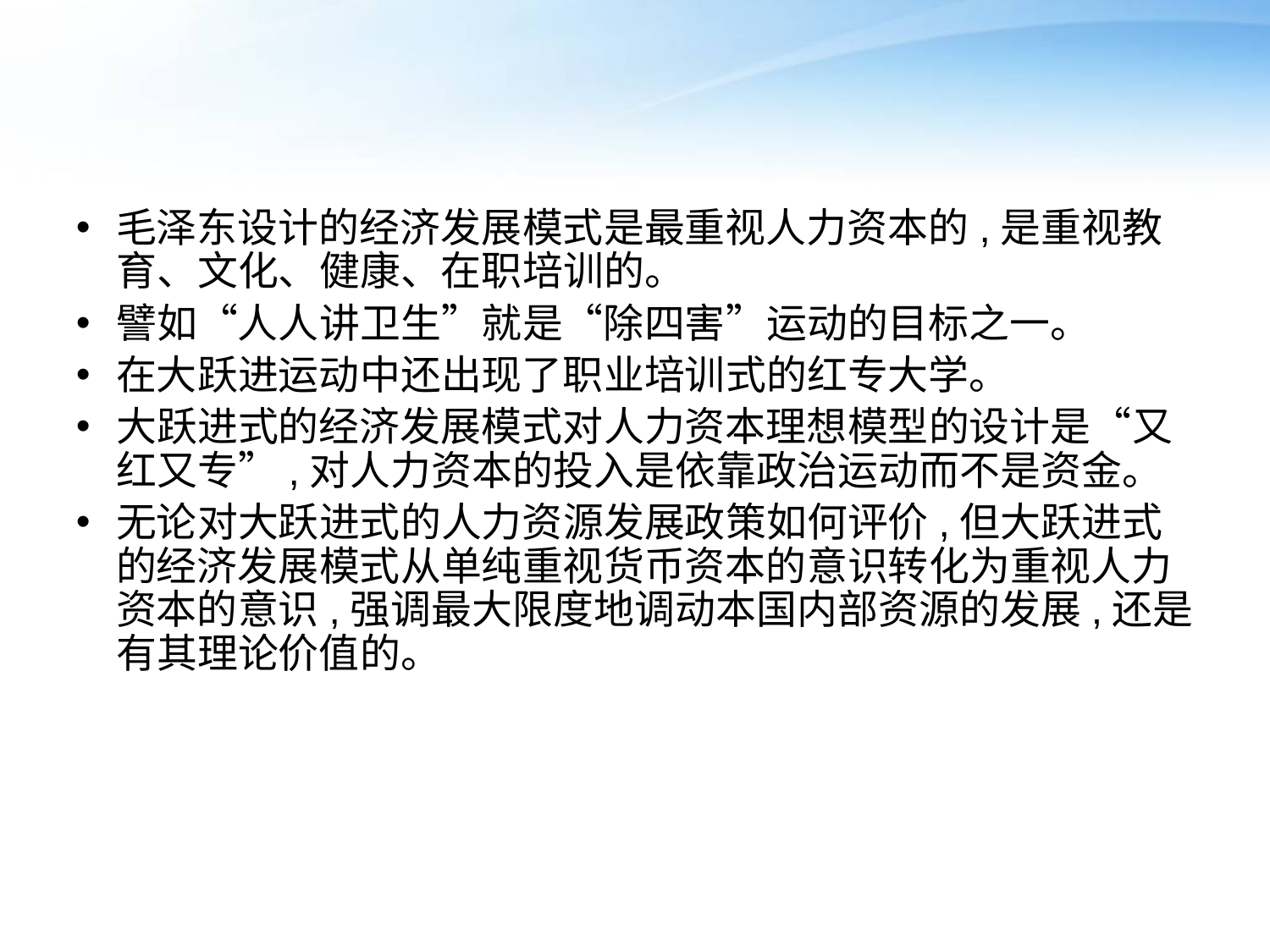

#
毛泽东设计的经济发展模式是最重视人力资本的,是重视教育、文化、健康、在职培训的。
譬如“人人讲卫生”就是“除四害”运动的目标之一。
在大跃进运动中还出现了职业培训式的红专大学。
大跃进式的经济发展模式对人力资本理想模型的设计是“又红又专”,对人力资本的投入是依靠政治运动而不是资金。
无论对大跃进式的人力资源发展政策如何评价,但大跃进式的经济发展模式从单纯重视货币资本的意识转化为重视人力资本的意识,强调最大限度地调动本国内部资源的发展,还是有其理论价值的。